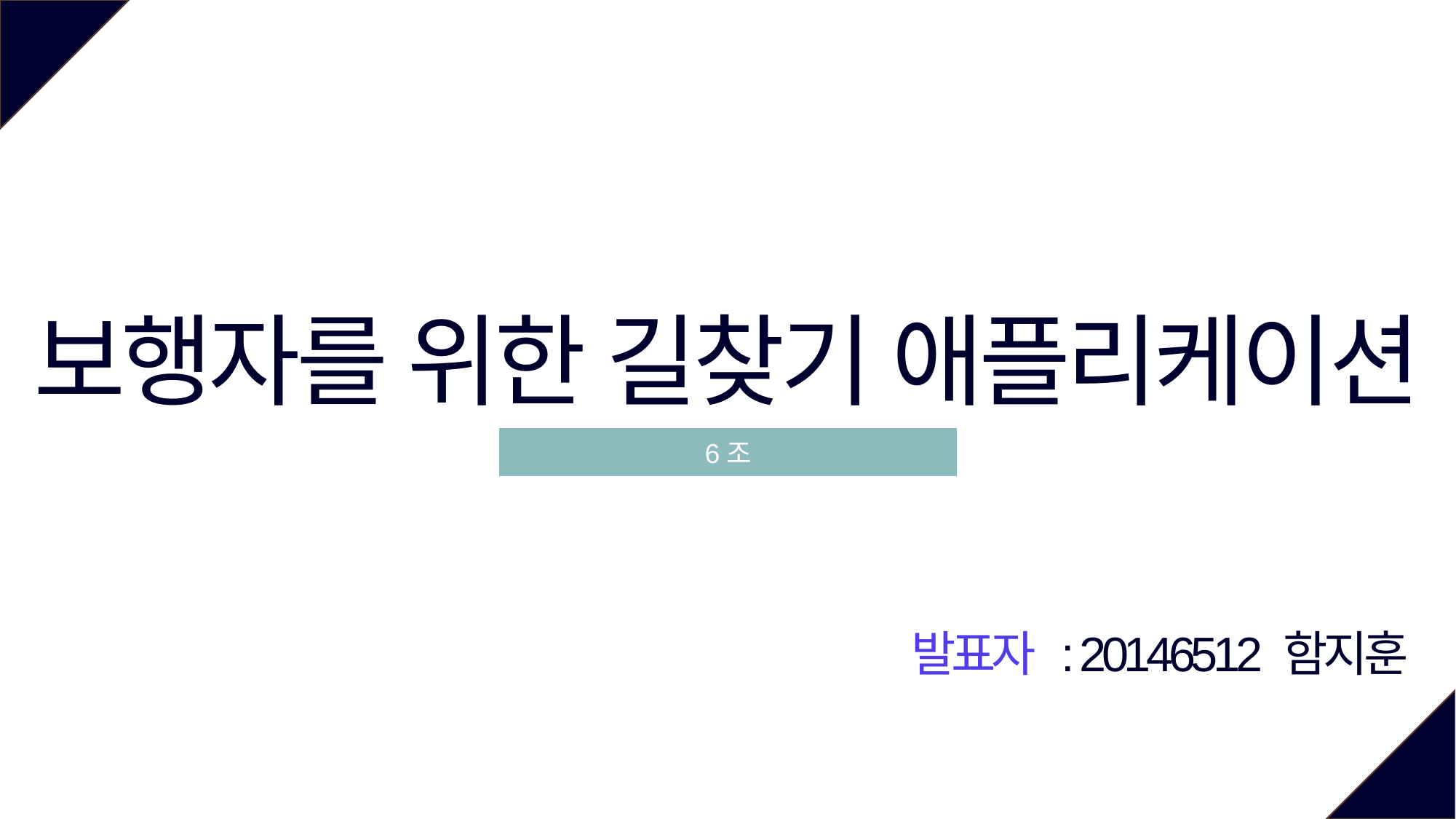

보행자를 위한 길찾기 애플리케이션
6조
발표자 : 20146512 함지훈